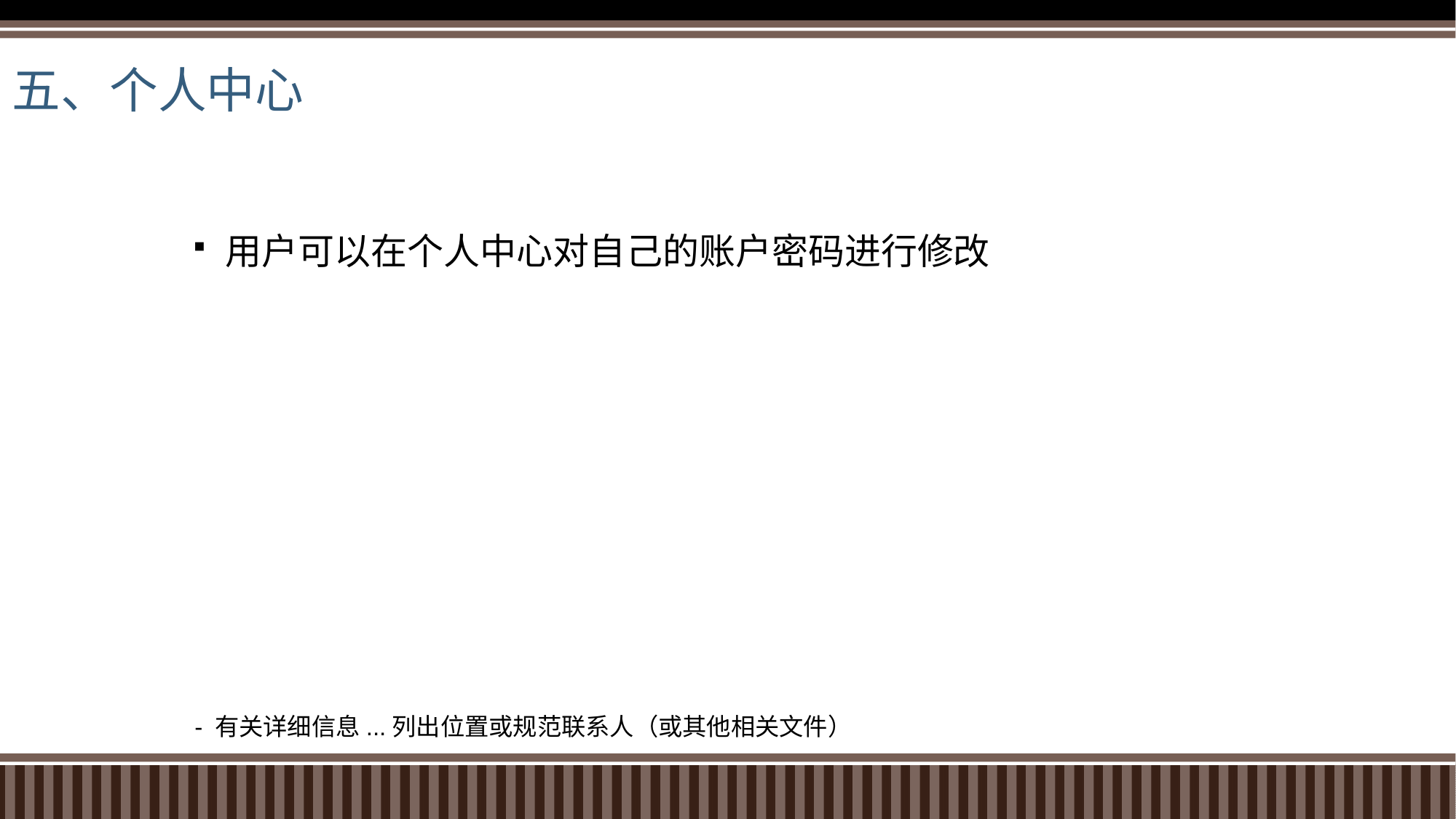

# 五、个人中心
用户可以在个人中心对自己的账户密码进行修改
- 有关详细信息...列出位置或规范联系人（或其他相关文件）